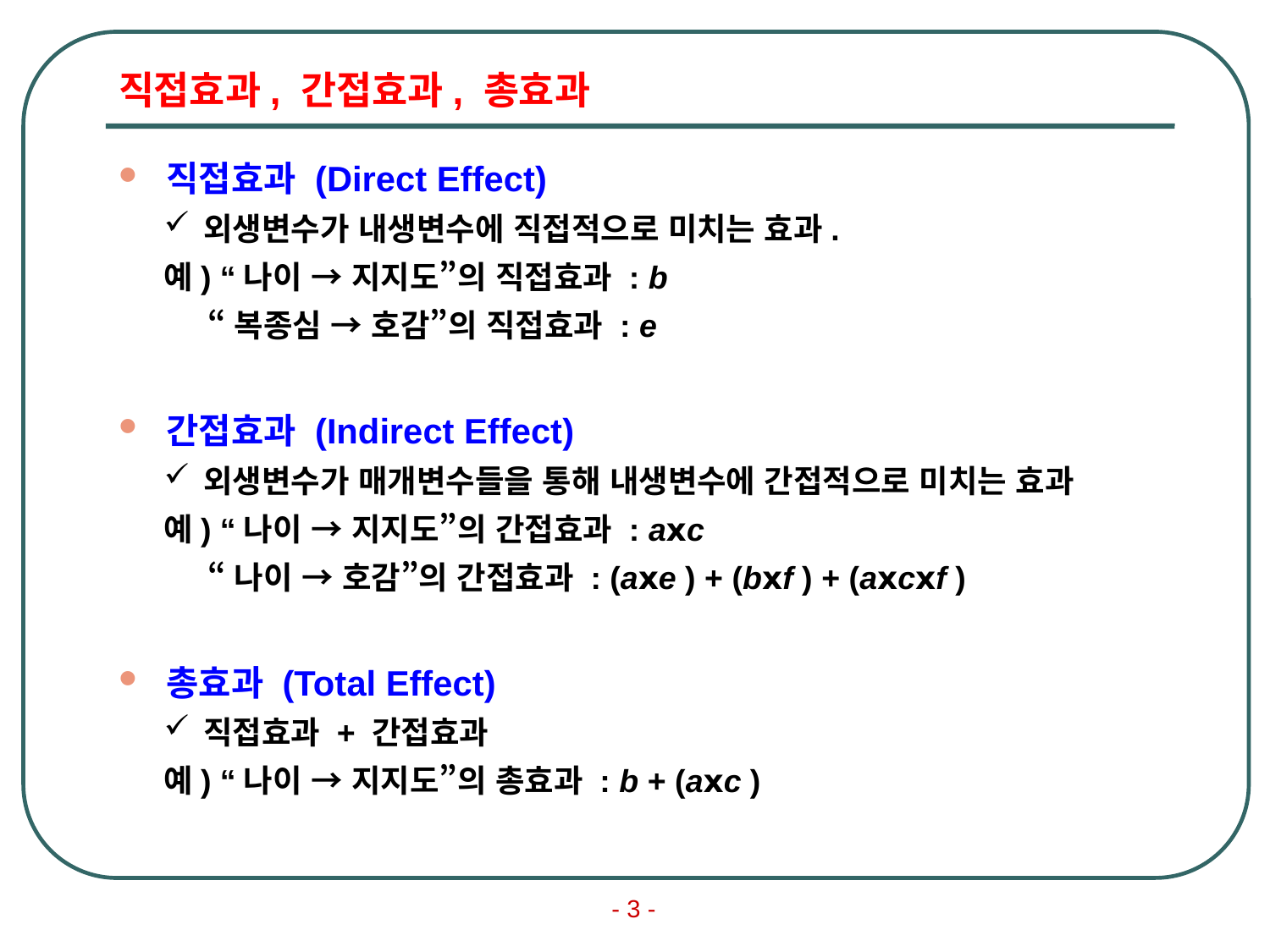

# 직접효과, 간접효과, 총효과
직접효과 (Direct Effect)
외생변수가 내생변수에 직접적으로 미치는 효과.
예) “나이 → 지지도”의 직접효과 : b
     “복종심 → 호감”의 직접효과 : e

간접효과 (Indirect Effect)
외생변수가 매개변수들을 통해 내생변수에 간접적으로 미치는 효과
예) “나이 → 지지도”의 간접효과 : aⅹc
     “나이 → 호감”의 간접효과 : (aⅹe ) + (bⅹf ) + (aⅹcⅹf )

총효과 (Total Effect)
직접효과 + 간접효과
예) “나이 → 지지도”의 총효과 : b + (aⅹc )
- 3 -